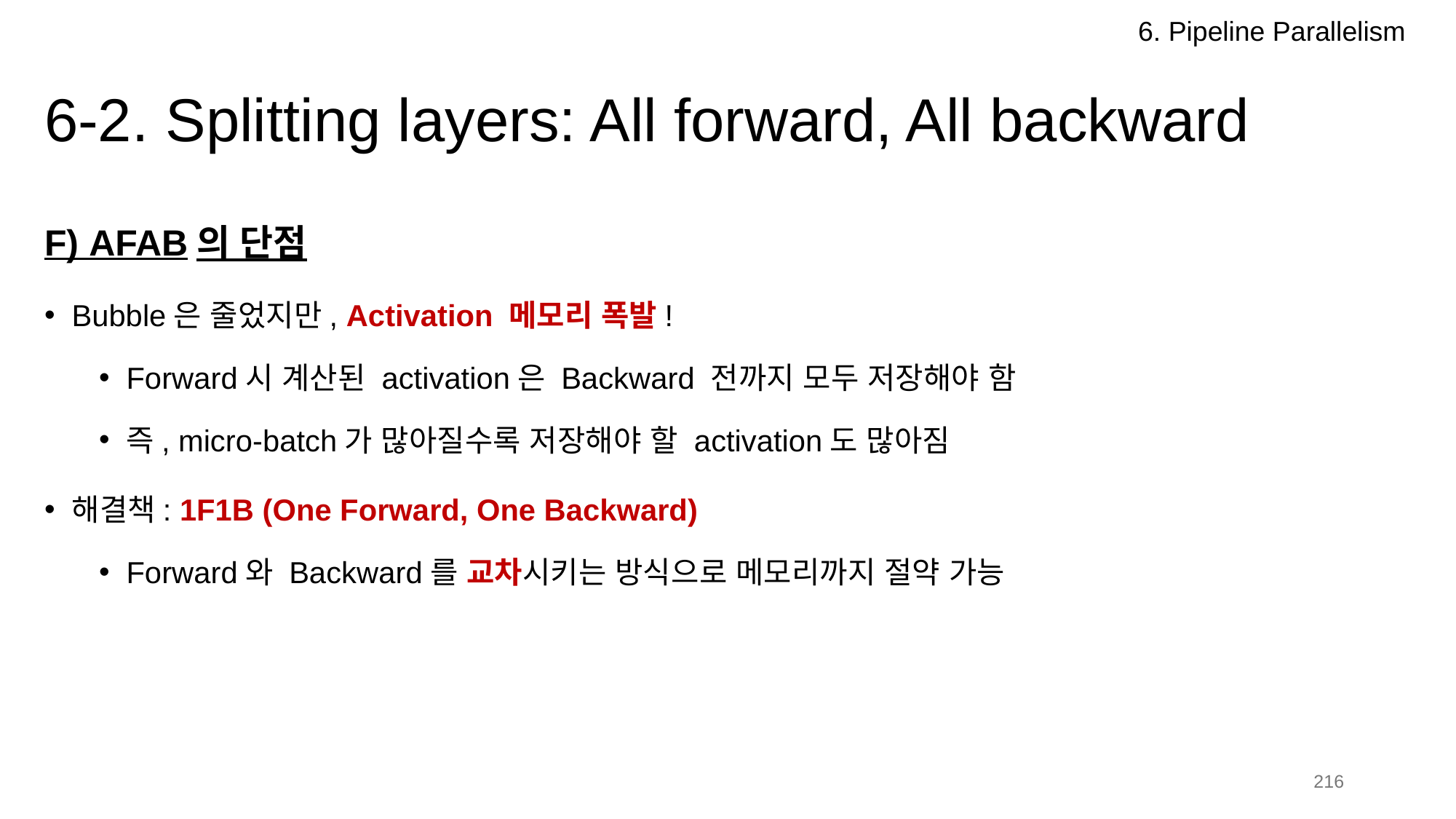

6. Pipeline Parallelism
# 6-2. Splitting layers: All forward, All backward
F) AFAB의 단점
Bubble은 줄었지만, Activation 메모리 폭발!
Forward시 계산된 activation은 Backward 전까지 모두 저장해야 함
즉, micro-batch가 많아질수록 저장해야 할 activation도 많아짐
해결책: 1F1B (One Forward, One Backward)
Forward와 Backward를 교차시키는 방식으로 메모리까지 절약 가능
216